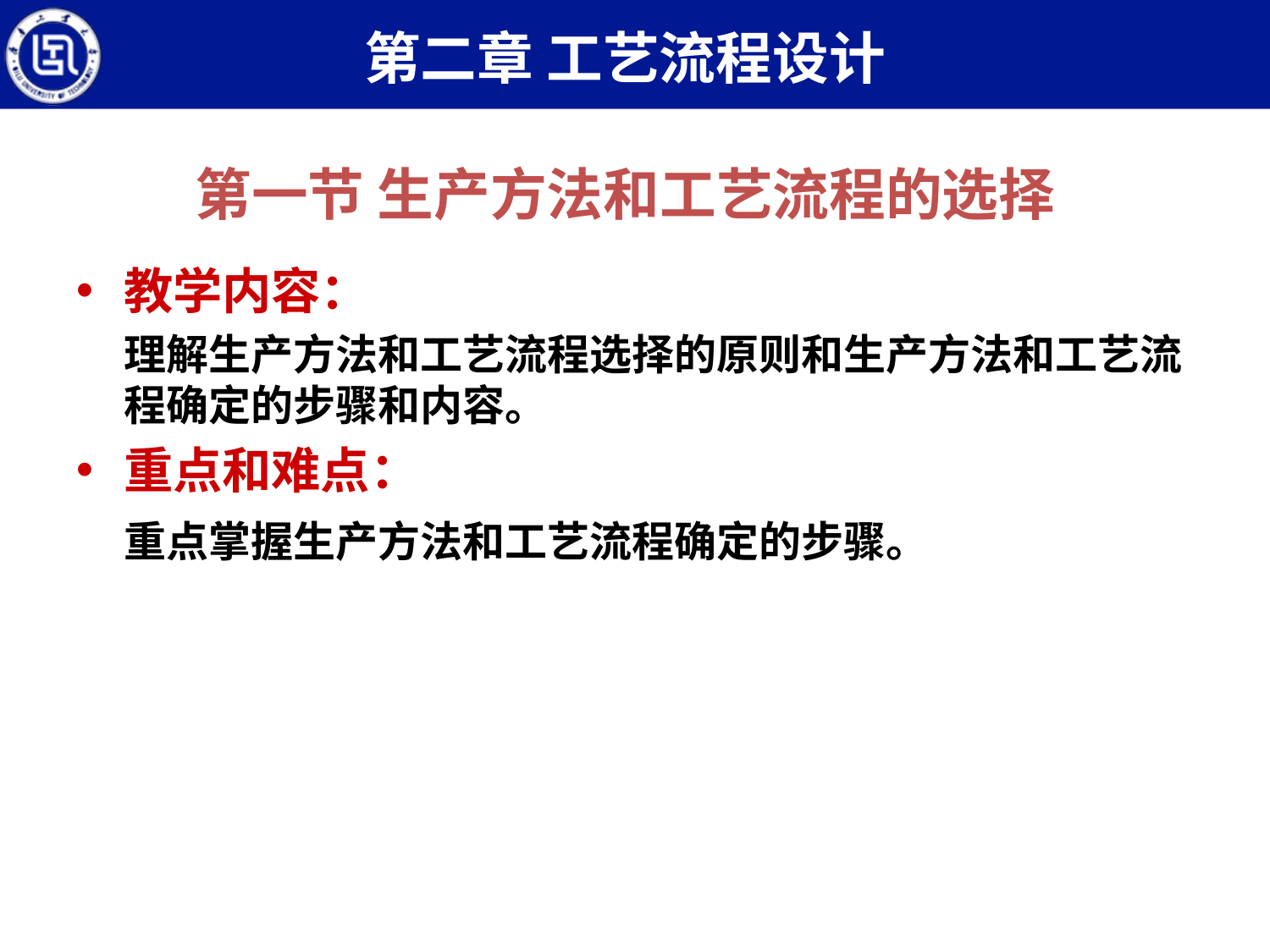

第二章 工艺流程设计
第一节 生产方法和工艺流程的选择
教学内容：
	理解生产方法和工艺流程选择的原则和生产方法和工艺流程确定的步骤和内容。
重点和难点：
	重点掌握生产方法和工艺流程确定的步骤。